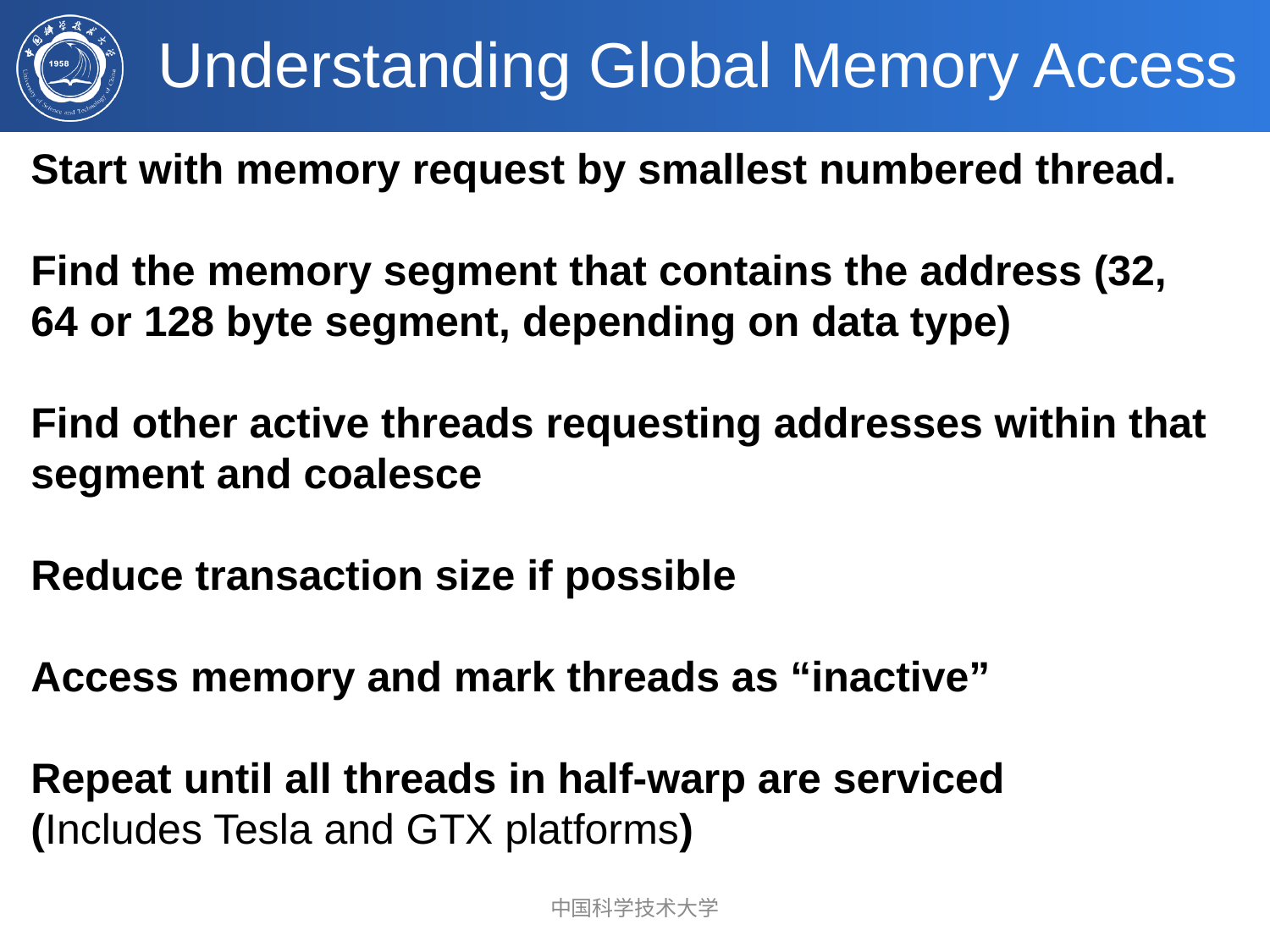

# Understanding Global Memory Access
Start with memory request by smallest numbered thread.

Find the memory segment that contains the address (32, 64 or 128 byte segment, depending on data type)

Find other active threads requesting addresses within that segment and coalesce

Reduce transaction size if possible

Access memory and mark threads as “inactive”

Repeat until all threads in half-warp are serviced
(Includes Tesla and GTX platforms)
中国科学技术大学